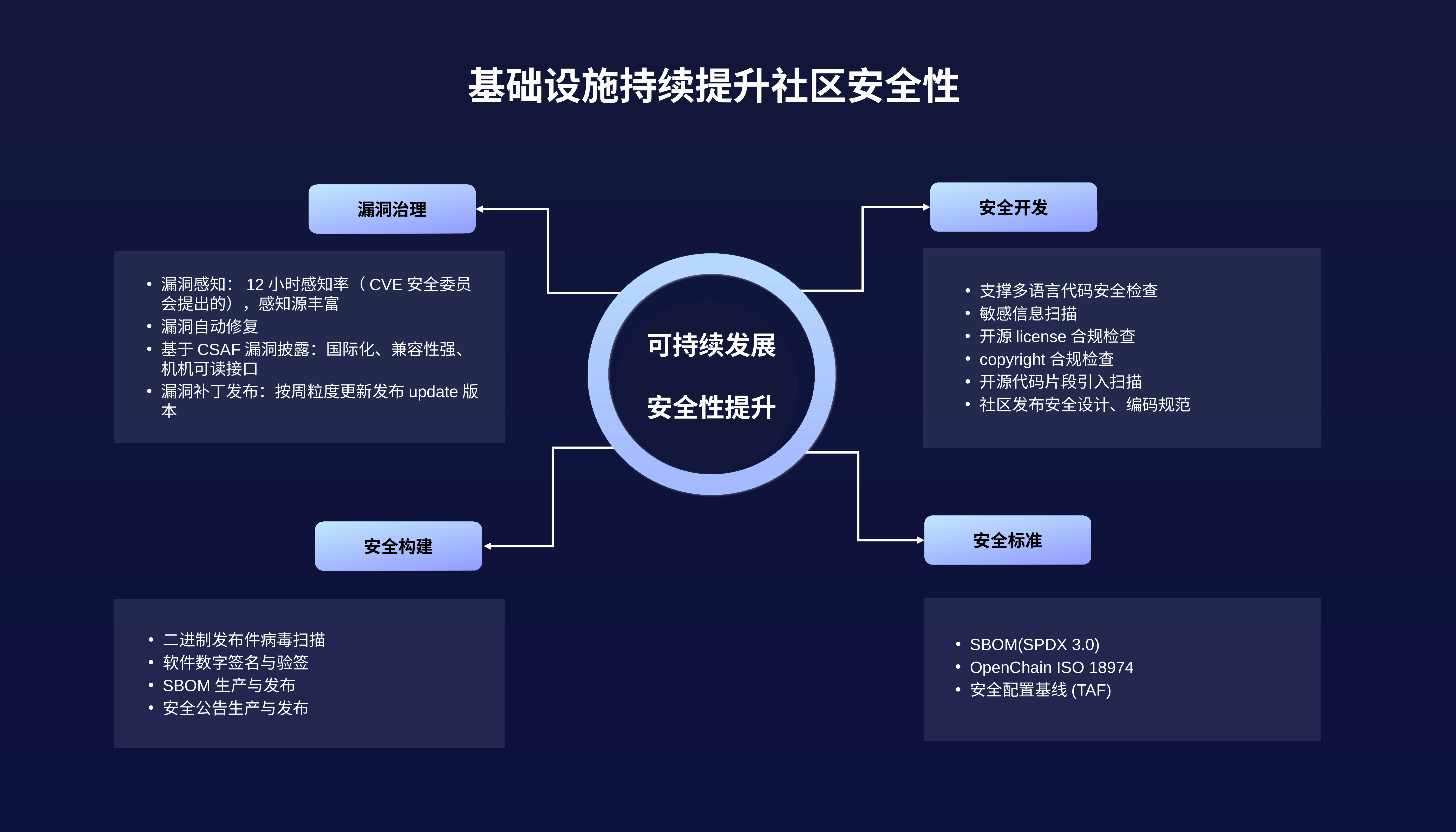

基础设施持续提升社区安全性
安全开发
漏洞治理

漏洞感知：12小时感知率（CVE安全委员会提出的），感知源丰富
漏洞自动修复
基于CSAF漏洞披露：国际化、兼容性强、机机可读接口
漏洞补丁发布：按周粒度更新发布update版本
支撑多语言代码安全检查
敏感信息扫描
开源license合规检查
copyright合规检查
开源代码片段引入扫描
社区发布安全设计、编码规范

可持续发展

安全性提升

安全标准
安全构建

二进制发布件病毒扫描
软件数字签名与验签
SBOM生产与发布
安全公告生产与发布
SBOM(SPDX 3.0)
OpenChain ISO 18974
安全配置基线(TAF)